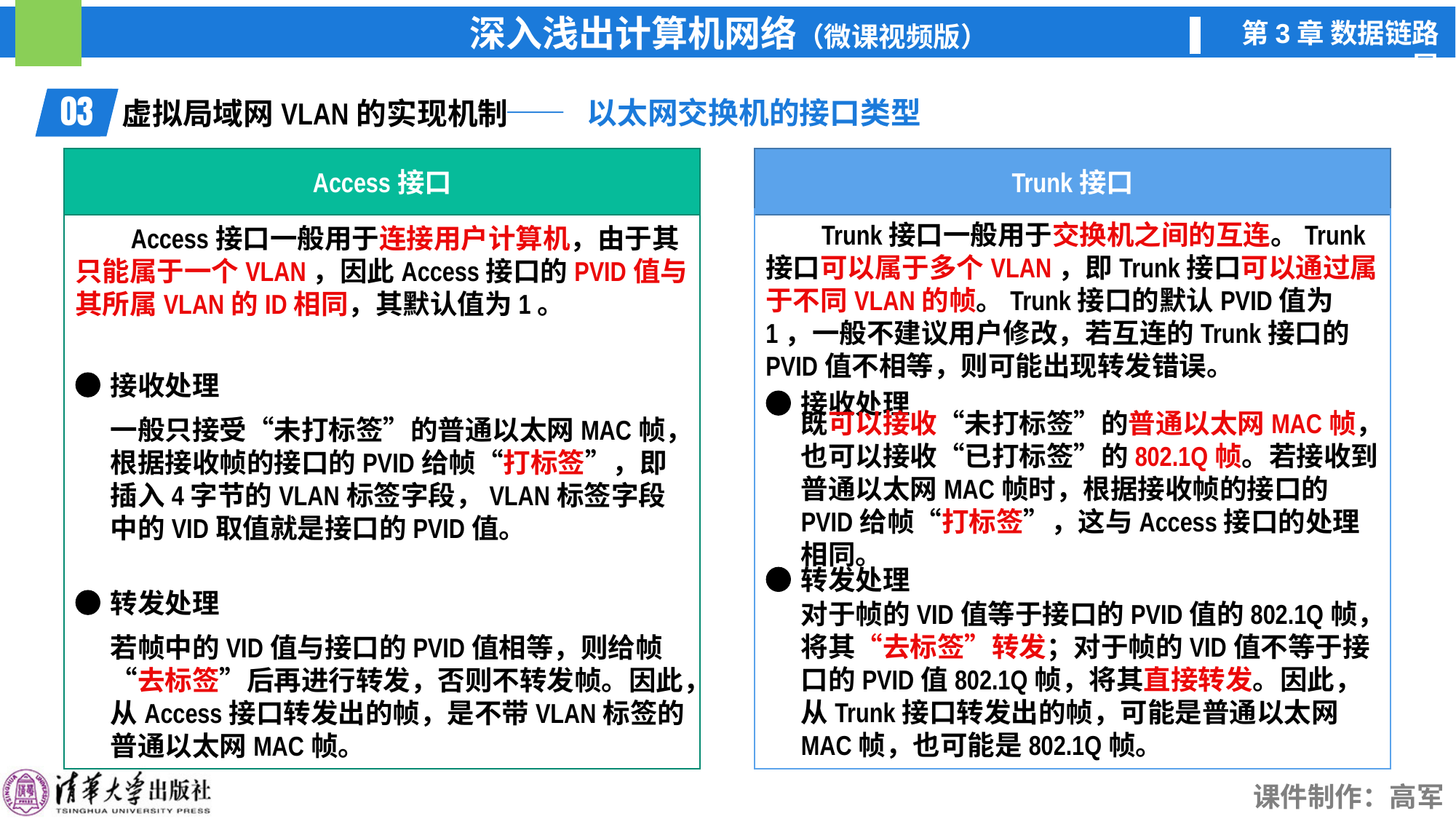

——  以太网交换机的接口类型
03
01
虚拟局域网VLAN的实现机制
Access接口
Trunk接口

         Access接口一般用于连接用户计算机，由于其只能属于一个VLAN，因此Access接口的PVID值与其所属VLAN的ID相同，其默认值为1。
         Trunk接口一般用于交换机之间的互连。Trunk接口可以属于多个VLAN，即Trunk接口可以通过属于不同VLAN的帧。Trunk接口的默认PVID值为1，一般不建议用户修改，若互连的Trunk接口的PVID值不相等，则可能出现转发错误。
接收处理

接收处理

一般只接受“未打标签”的普通以太网MAC帧，根据接收帧的接口的PVID给帧“打标签”，即插入4字节的VLAN标签字段，VLAN标签字段中的VID取值就是接口的PVID值。
既可以接收“未打标签”的普通以太网MAC帧，也可以接收“已打标签”的802.1Q帧。若接收到普通以太网MAC帧时，根据接收帧的接口的PVID给帧“打标签”，这与Access接口的处理相同。
转发处理

转发处理

对于帧的VID值等于接口的PVID值的802.1Q帧，将其“去标签”转发；对于帧的VID值不等于接口的PVID值802.1Q帧，将其直接转发。因此，从Trunk接口转发出的帧，可能是普通以太网MAC帧，也可能是802.1Q帧。
若帧中的VID值与接口的PVID值相等，则给帧“去标签”后再进行转发，否则不转发帧。因此，从Access接口转发出的帧，是不带VLAN标签的普通以太网MAC帧。